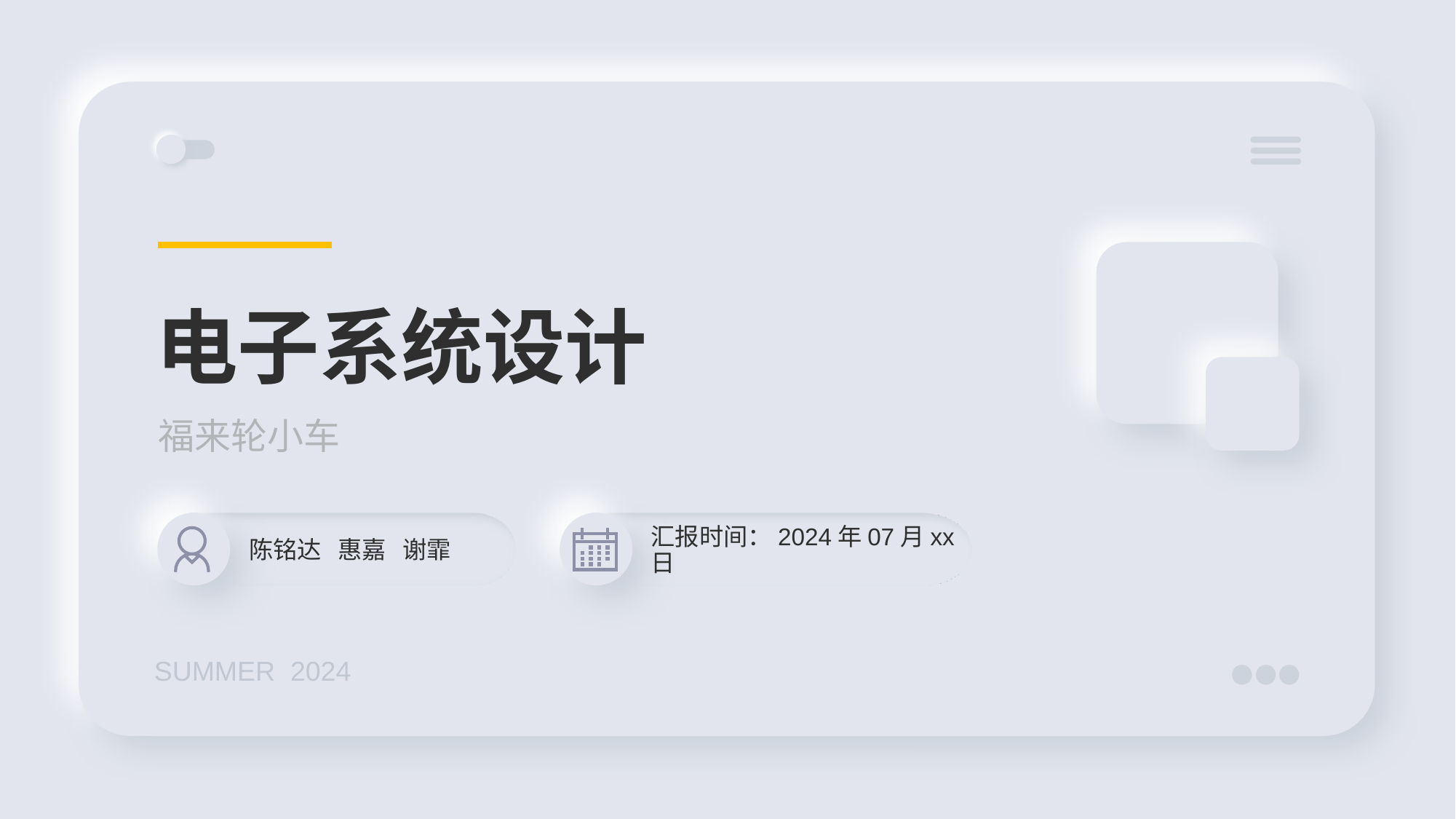

电子系统设计
福来轮小车

陈铭达   惠嘉   谢霏

汇报时间：2024年07月xx日
SUMMER  2024